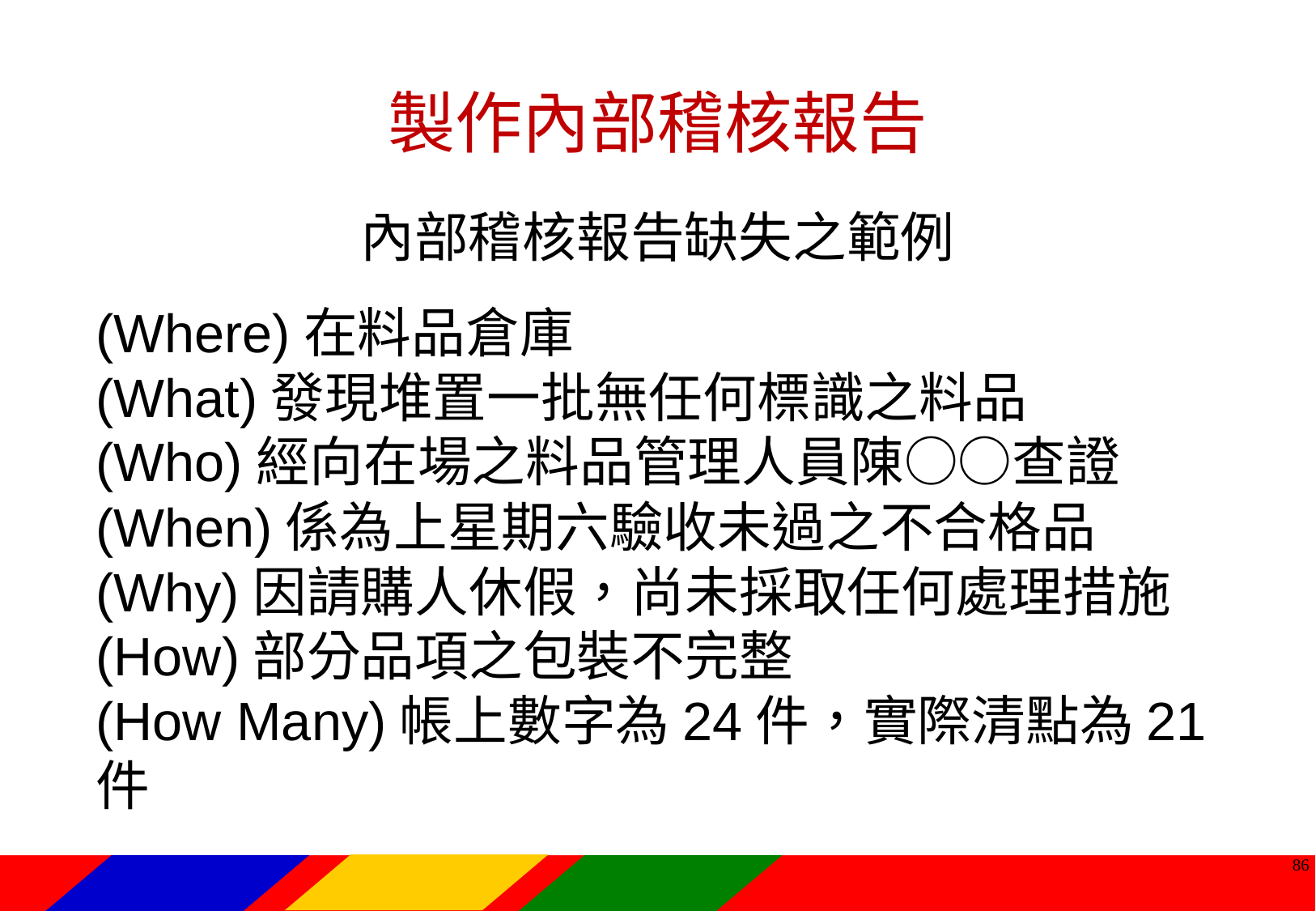

製作內部稽核報告
內部稽核報告缺失之範例
(Where)在料品倉庫
(What)發現堆置一批無任何標識之料品
(Who)經向在場之料品管理人員陳○○查證
(When)係為上星期六驗收未過之不合格品
(Why)因請購人休假，尚未採取任何處理措施
(How)部分品項之包裝不完整
(How Many)帳上數字為24件，實際清點為21件
86